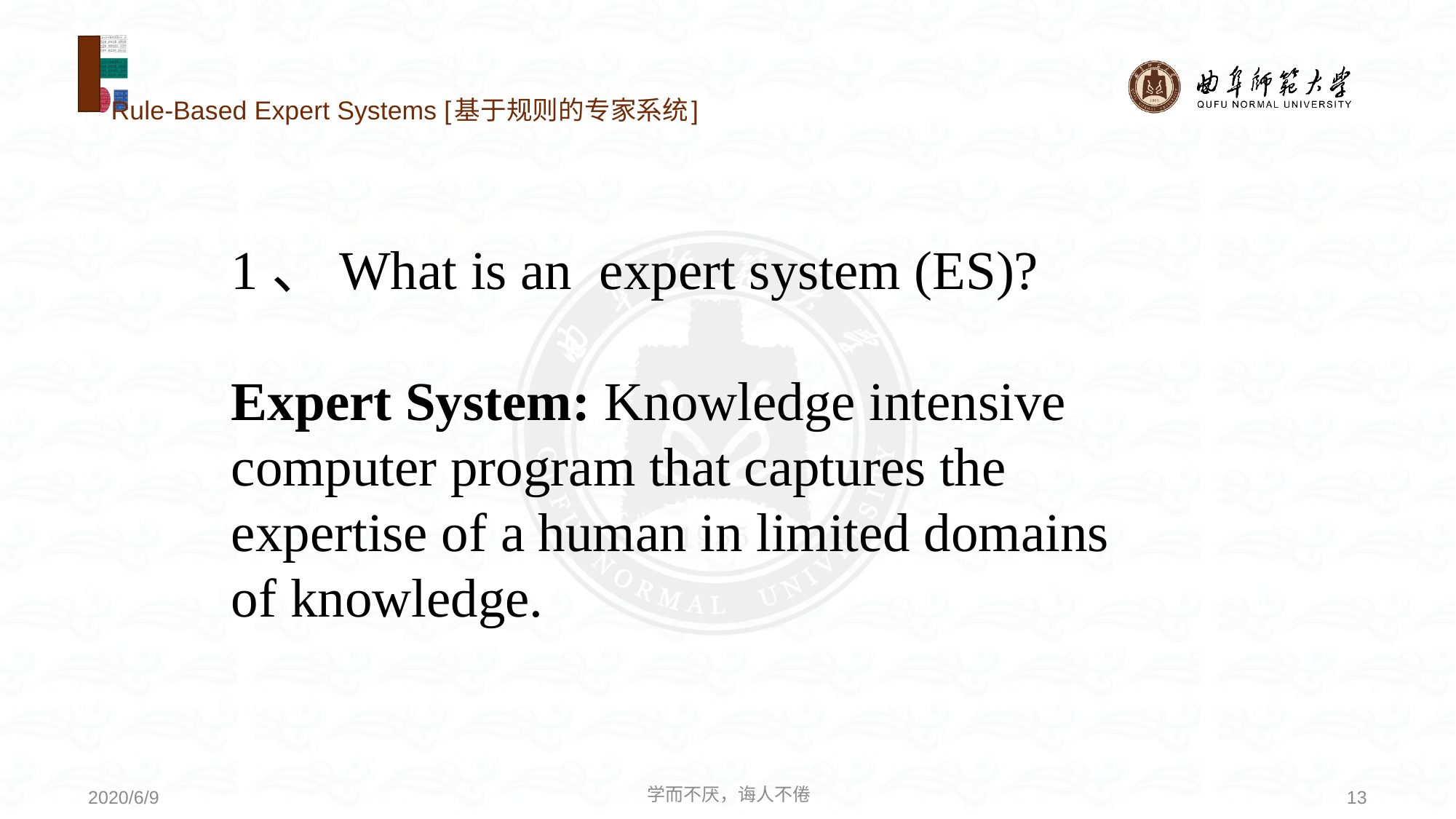

# Rule-Based Expert Systems [基于规则的专家系统]
1、What is an  expert system (ES)?
Expert System: Knowledge intensive computer program that captures the expertise of a human in limited domains of knowledge.
学而不厌，诲人不倦
13
2020/6/9